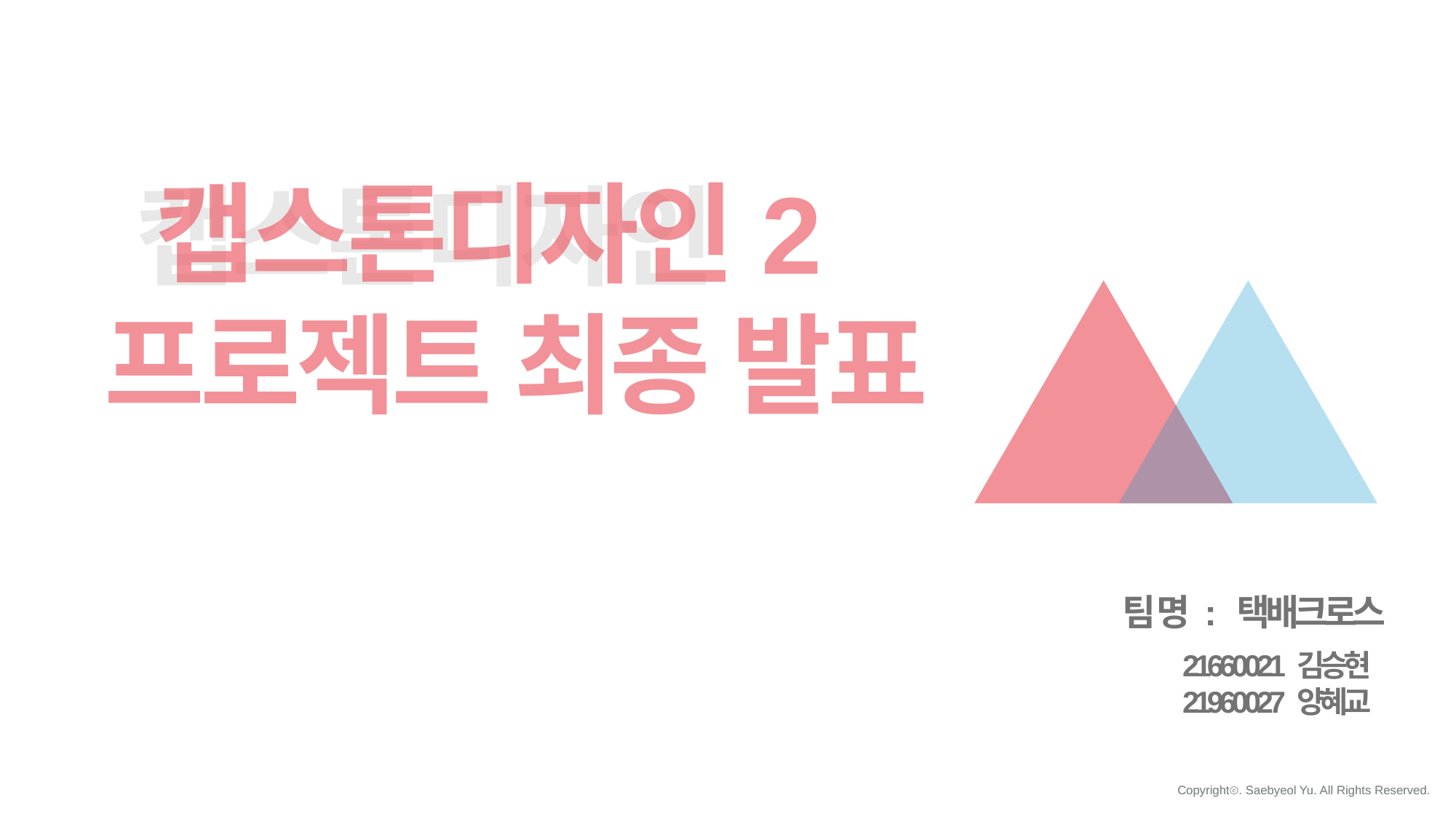

캡스톤디자인2
프로젝트 최종 발표
캡스톤디자인

팀 명 :  택배크로스
21660021 김승현
21960027 양혜교
Copyrightⓒ. Saebyeol Yu. All Rights Reserved.